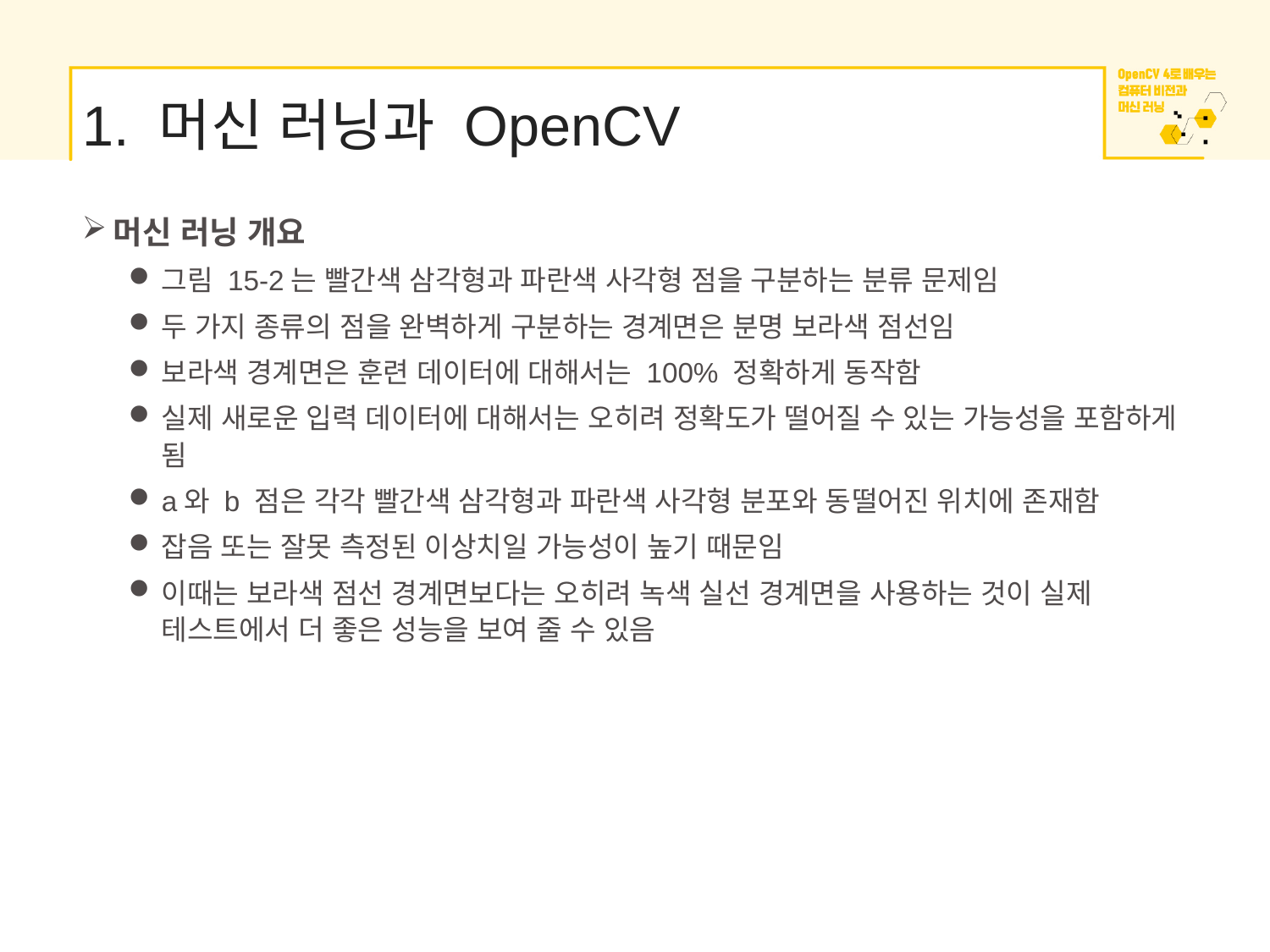

# 1. 머신 러닝과 OpenCV
머신 러닝 개요
그림 15-2는 빨간색 삼각형과 파란색 사각형 점을 구분하는 분류 문제임
두 가지 종류의 점을 완벽하게 구분하는 경계면은 분명 보라색 점선임
보라색 경계면은 훈련 데이터에 대해서는 100% 정확하게 동작함
실제 새로운 입력 데이터에 대해서는 오히려 정확도가 떨어질 수 있는 가능성을 포함하게 됨
a와 b 점은 각각 빨간색 삼각형과 파란색 사각형 분포와 동떨어진 위치에 존재함
잡음 또는 잘못 측정된 이상치일 가능성이 높기 때문임
이때는 보라색 점선 경계면보다는 오히려 녹색 실선 경계면을 사용하는 것이 실제 테스트에서 더 좋은 성능을 보여 줄 수 있음